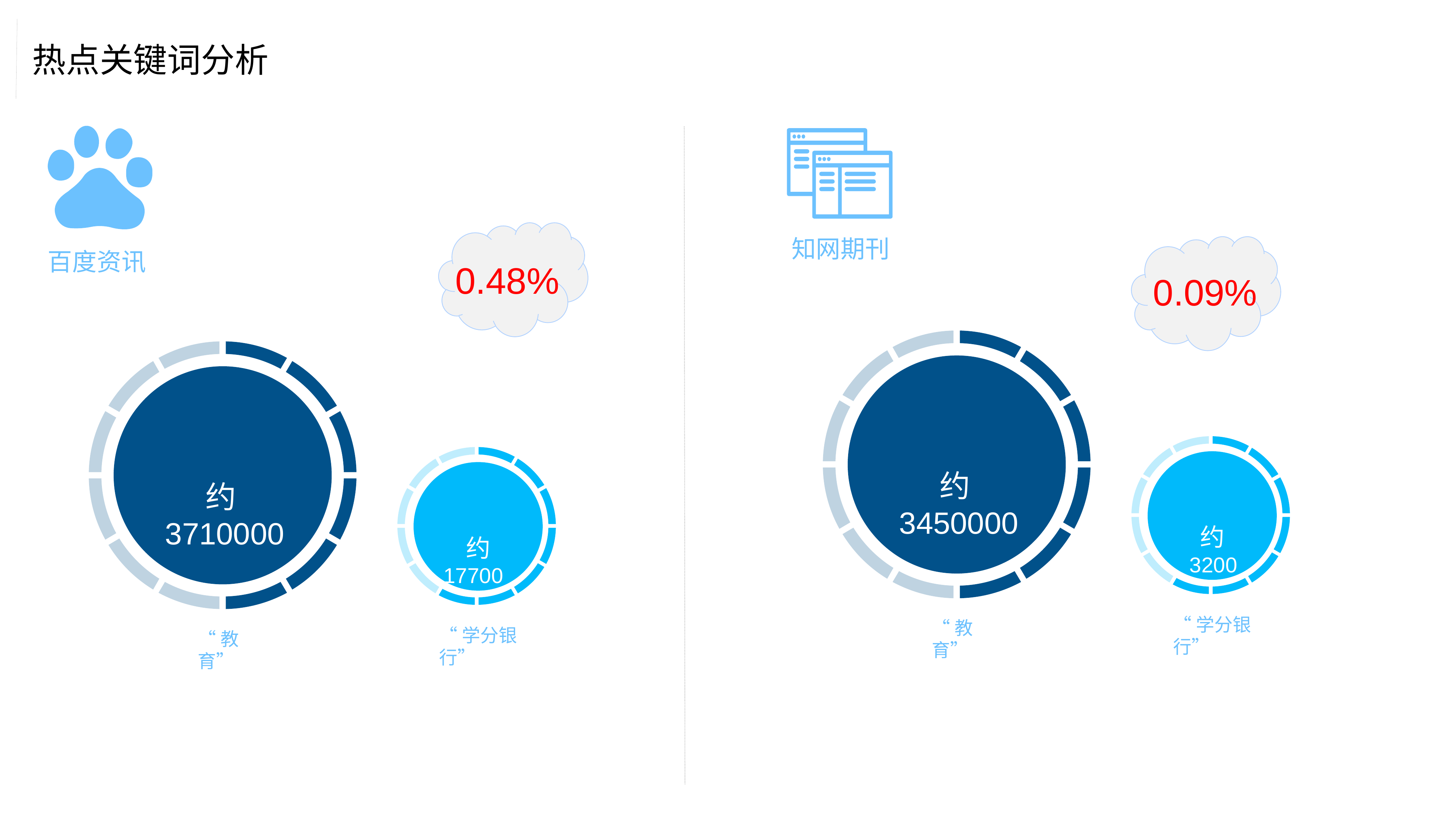

热点关键词分析

百度资讯

知网期刊

0.48%

0.09%

      约
 3450000

      约
 3710000

   约
  3200

   约
17700
“学分银行”
“教育”
“学分银行”
“教育”